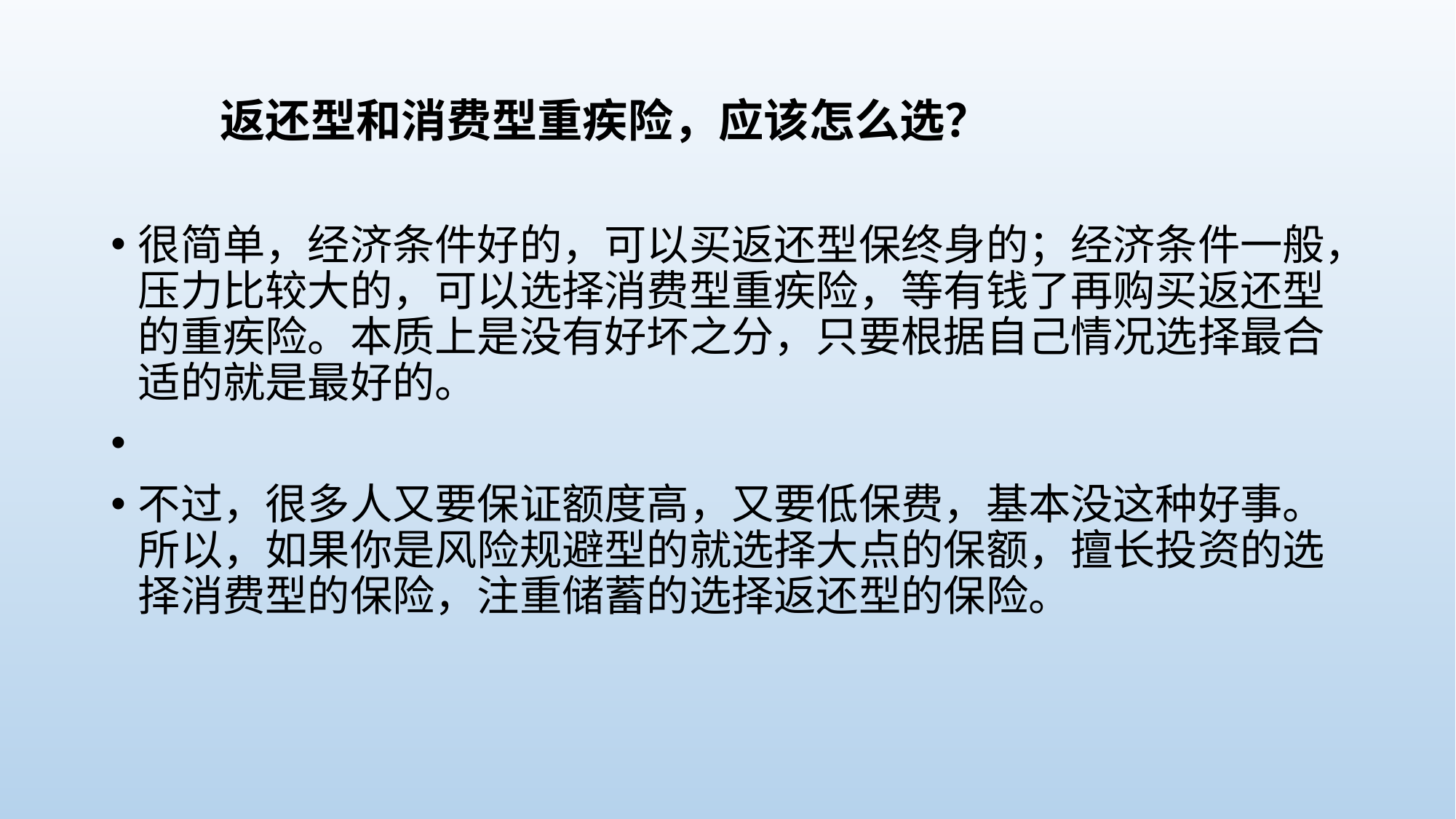

# 返还型和消费型重疾险，应该怎么选？
很简单，经济条件好的，可以买返还型保终身的；经济条件一般，压力比较大的，可以选择消费型重疾险，等有钱了再购买返还型的重疾险。本质上是没有好坏之分，只要根据自己情况选择最合适的就是最好的。

不过，很多人又要保证额度高，又要低保费，基本没这种好事。所以，如果你是风险规避型的就选择大点的保额，擅长投资的选择消费型的保险，注重储蓄的选择返还型的保险。